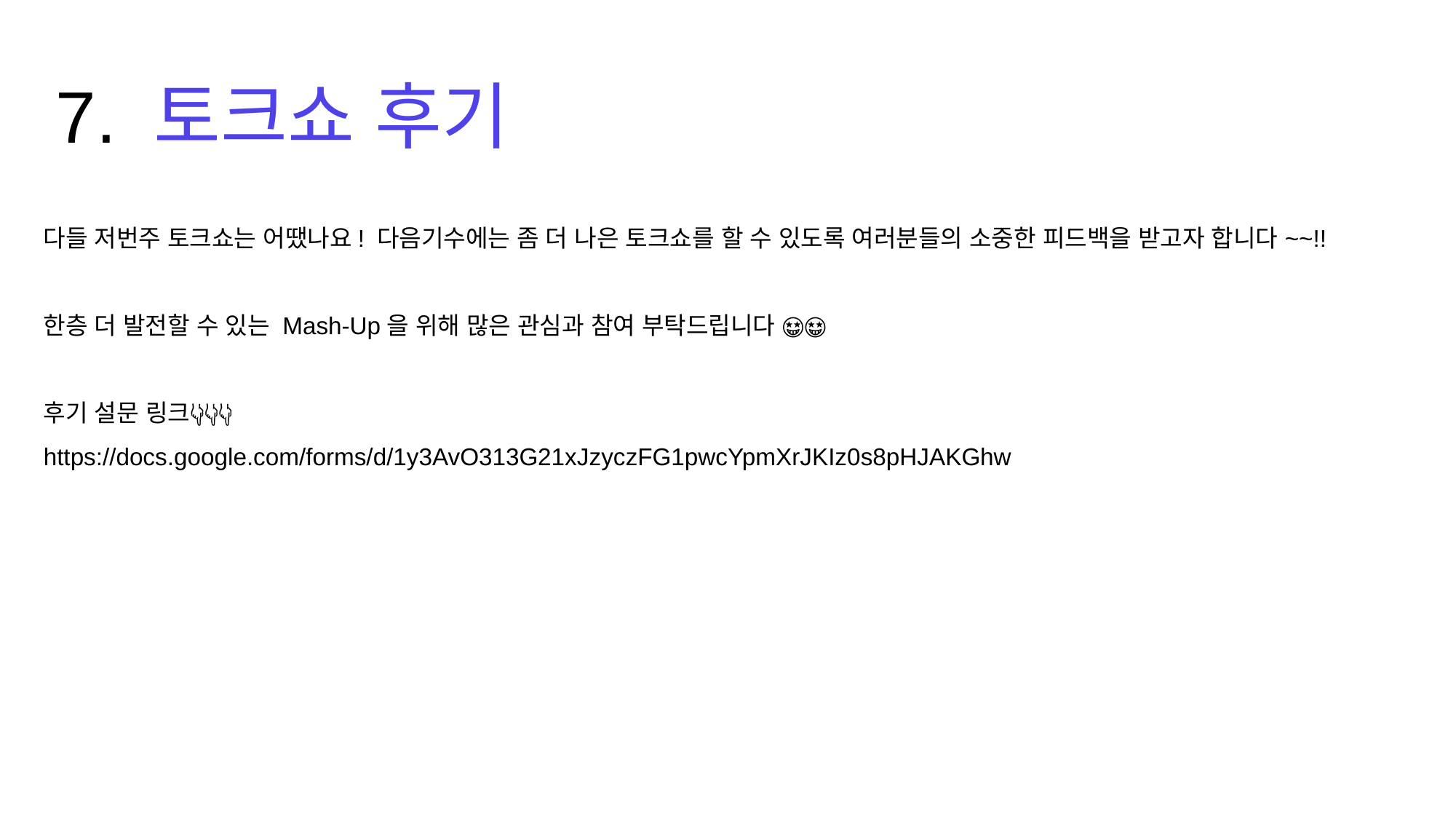

7. 토크쇼 후기
다들 저번주 토크쇼는 어땠나요! 다음기수에는 좀 더 나은 토크쇼를 할 수 있도록 여러분들의 소중한 피드백을 받고자 합니다~~!!

한층 더 발전할 수 있는 Mash-Up을 위해 많은 관심과 참여 부탁드립니다 🤩🤩

후기 설문 링크👇👇👇
https://docs.google.com/forms/d/1y3AvO313G21xJzyczFG1pwcYpmXrJKIz0s8pHJAKGhw